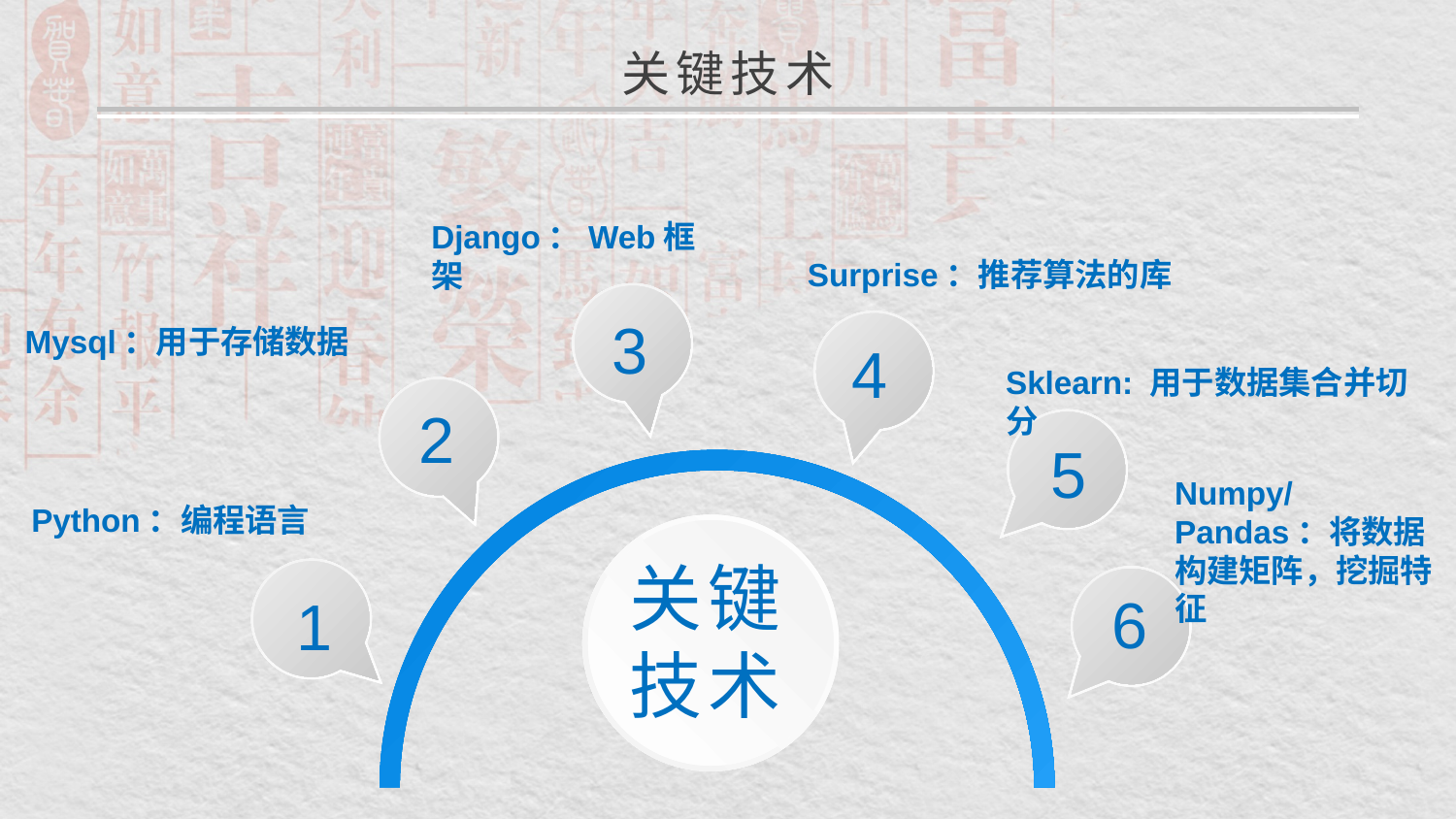

关键技术
Django：Web框架
Surprise：推荐算法的库

3

Mysql：用于存储数据
4
Sklearn: 用于数据集合并切分

2

5

Numpy/Pandas：将数据构建矩阵，挖掘特征
Python：编程语言

关键技术

6
1